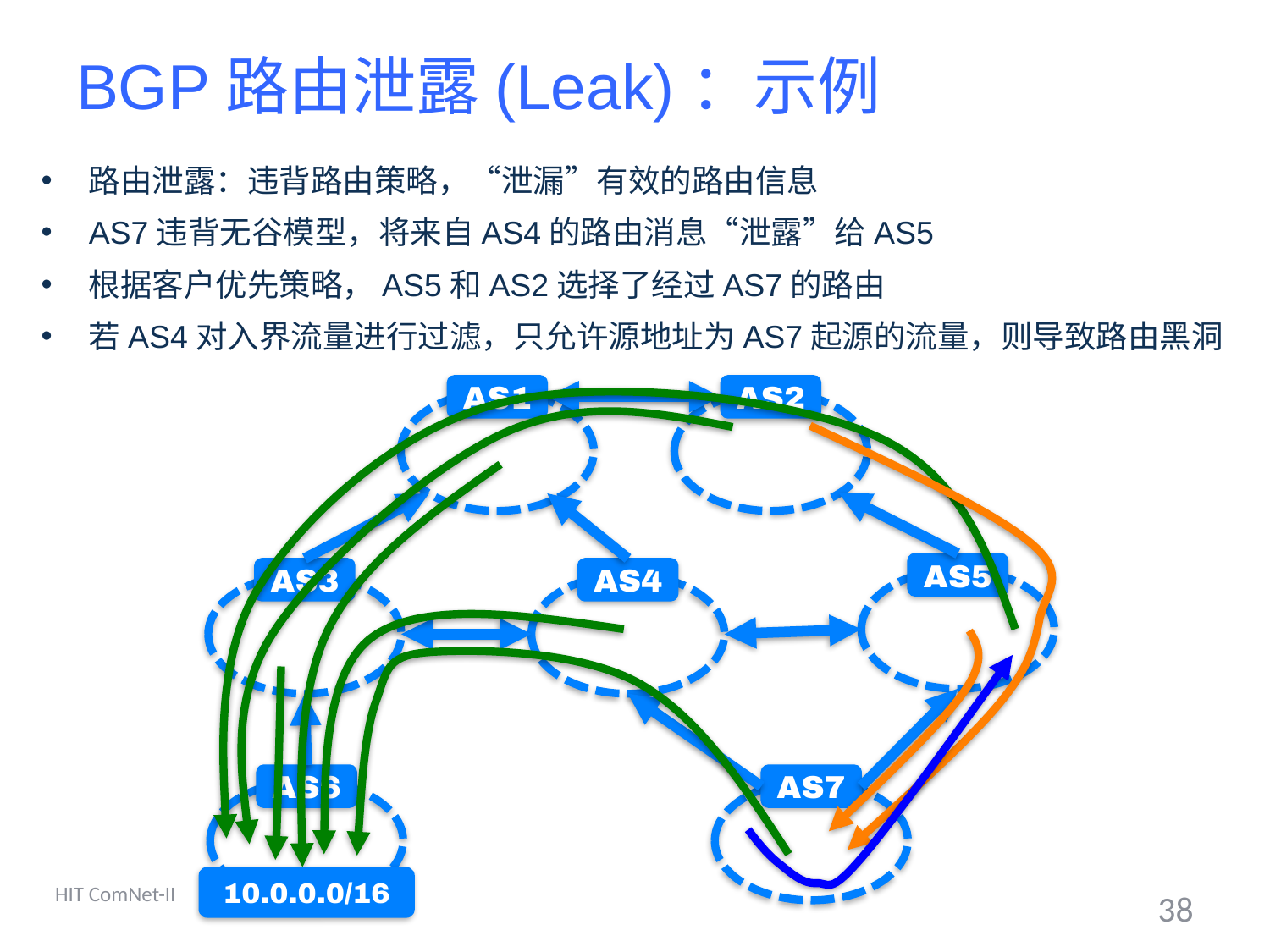

# BGP路由泄露(Leak)：示例
路由泄露：违背路由策略，“泄漏”有效的路由信息
AS7违背无谷模型，将来自AS4的路由消息“泄露”给AS5
根据客户优先策略，AS5和AS2选择了经过AS7的路由
若AS4对入界流量进行过滤，只允许源地址为AS7起源的流量，则导致路由黑洞
AS1

AS2

AS5

AS3

AS4

AS6

AS7

10.0.0.0/16
HIT ComNet-II
38